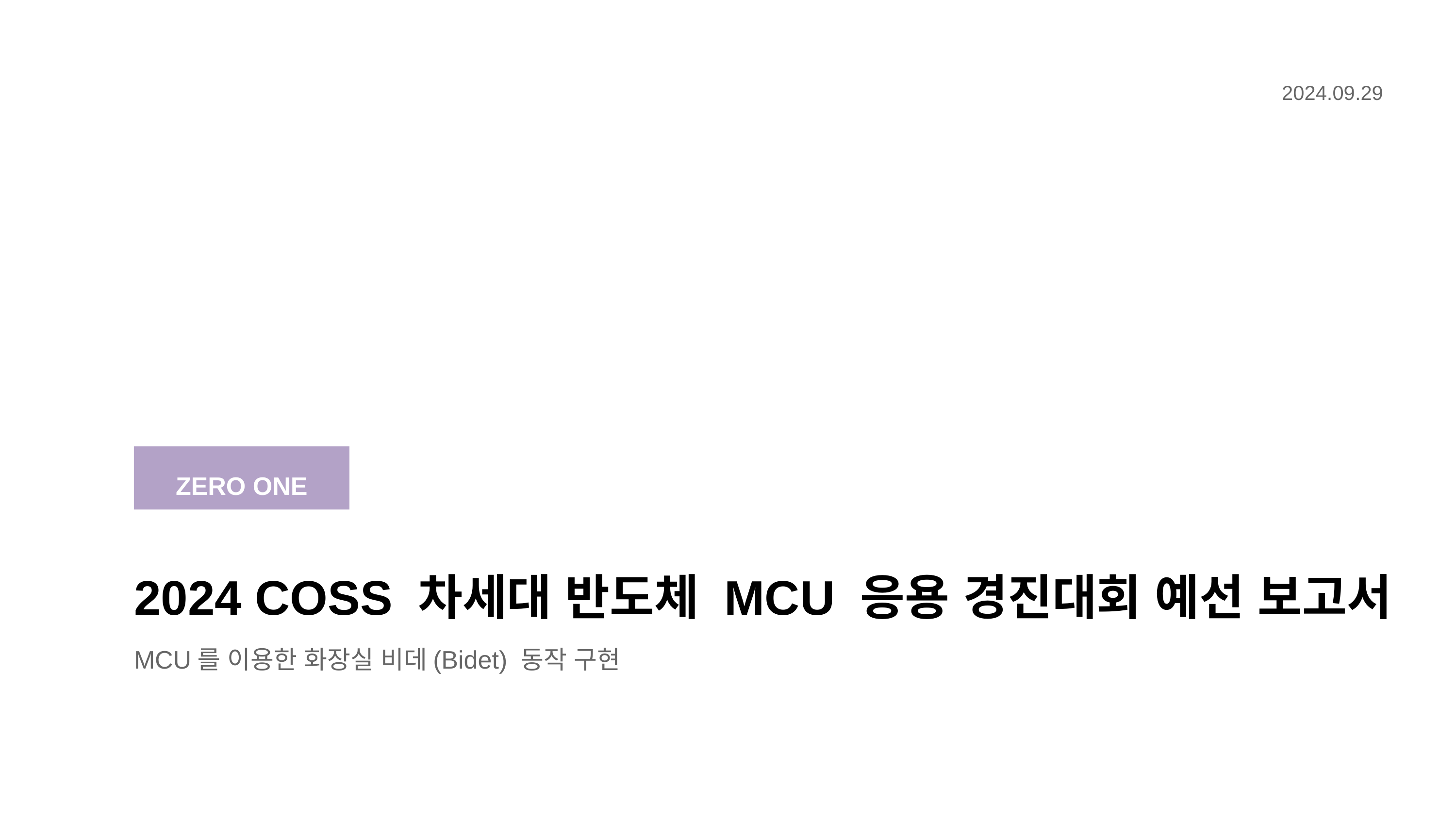

2024.09.29

ZERO ONE
2024 COSS 차세대 반도체 MCU 응용 경진대회 예선 보고서
MCU를 이용한 화장실 비데(Bidet) 동작 구현